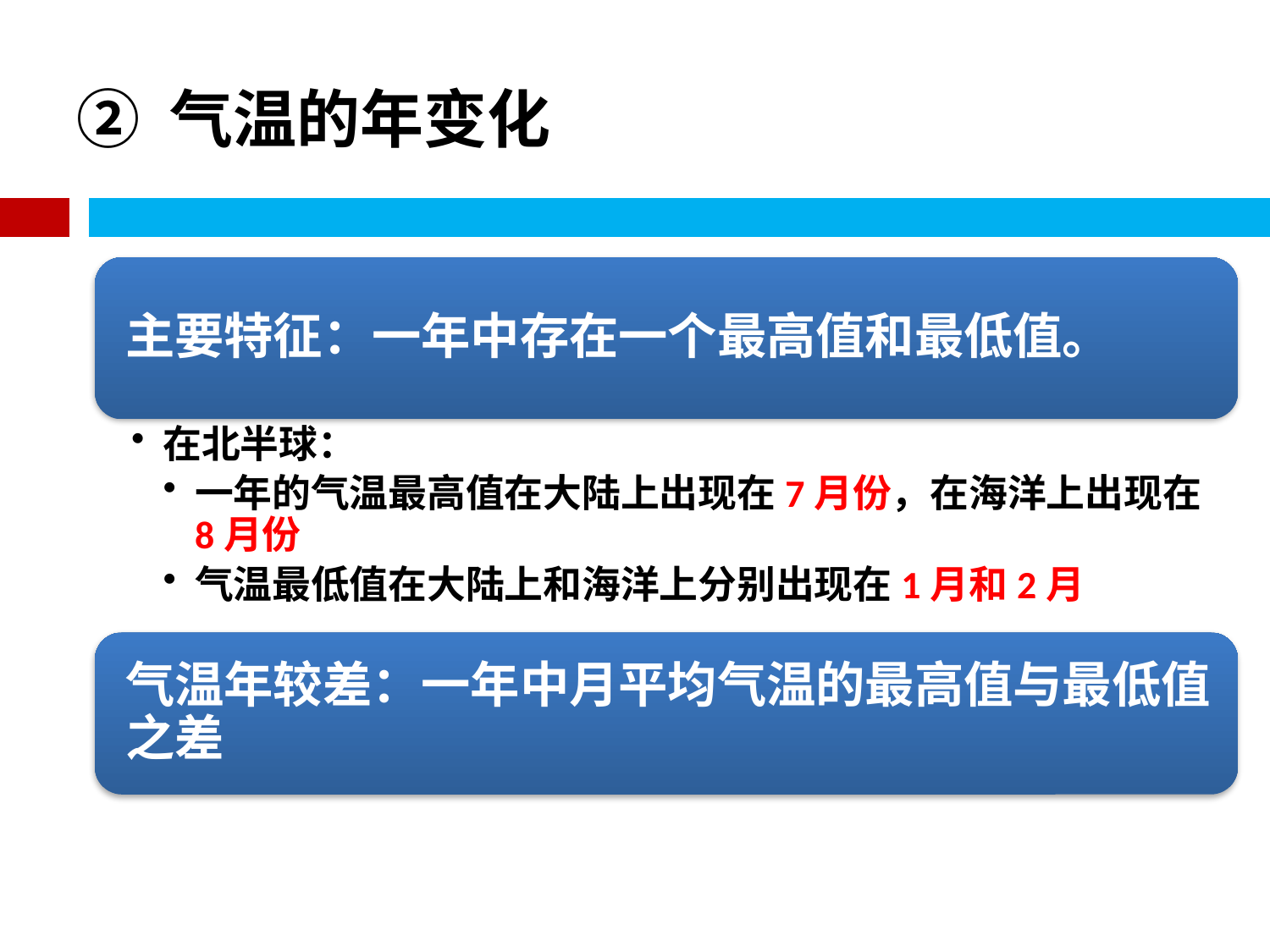

# ② 气温的年变化
主要特征：一年中存在一个最高值和最低值。
在北半球：
一年的气温最高值在大陆上出现在7月份，在海洋上出现在8月份
气温最低值在大陆上和海洋上分别出现在1月和2月
气温年较差：一年中月平均气温的最高值与最低值之差